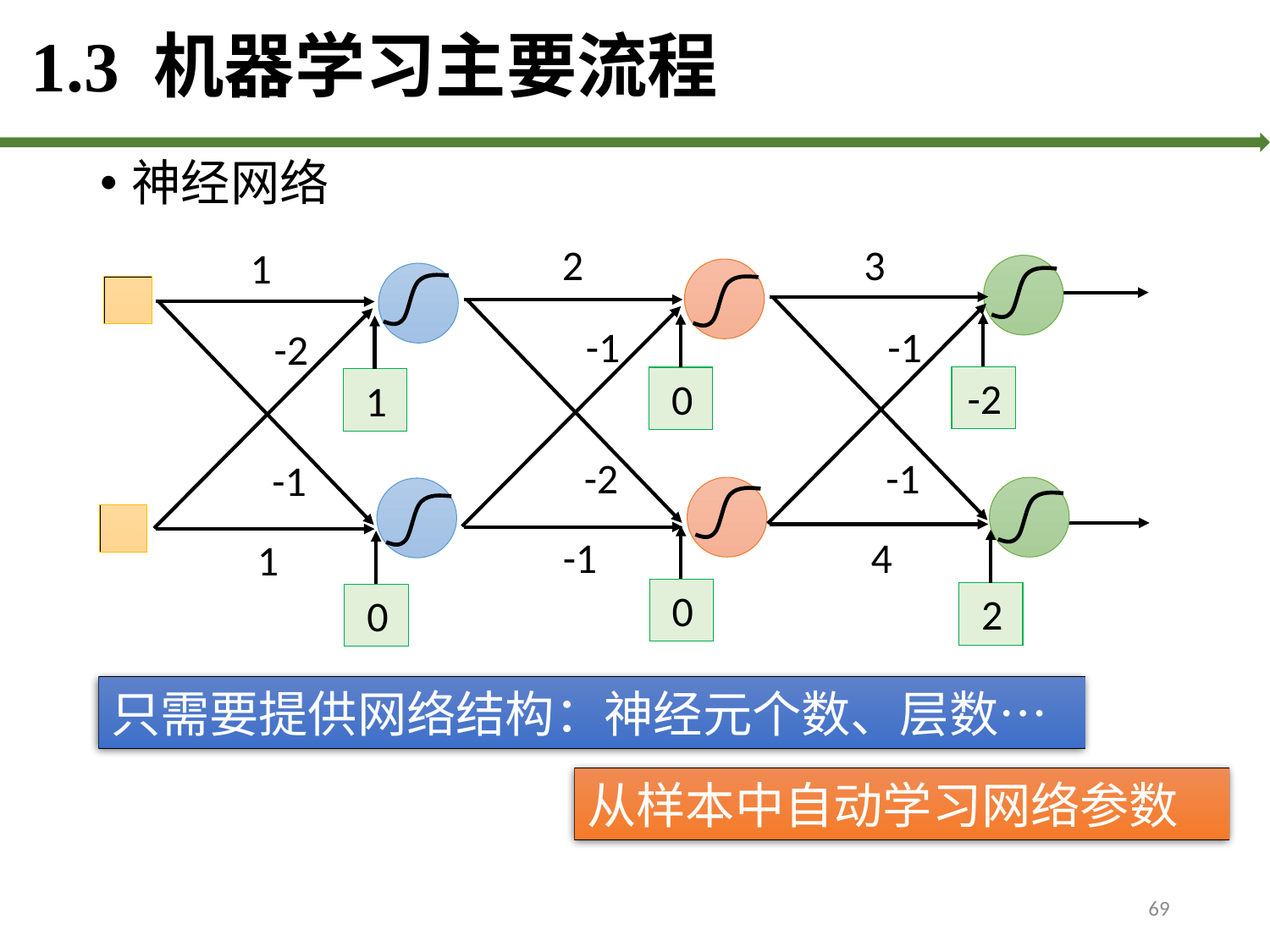

# 1.3 机器学习主要流程

神经网络
2
3
1

-1
-1
-2
-2
0

1

-2
-1
-1

-1
4
1
0

2

0

只需要提供网络结构：神经元个数、层数…
从样本中自动学习网络参数
69